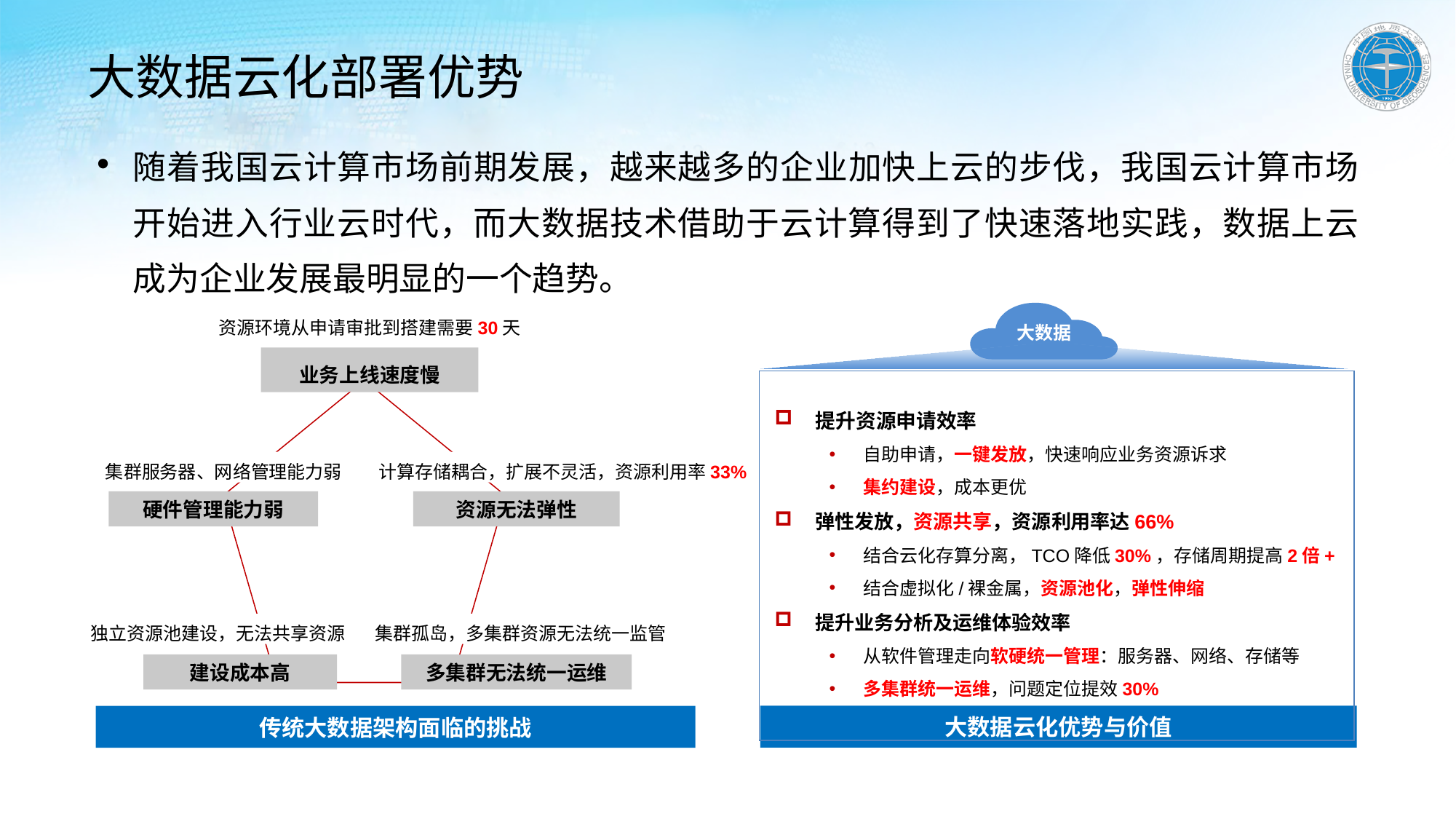

# 大数据云化部署优势
随着我国云计算市场前期发展，越来越多的企业加快上云的步伐，我国云计算市场开始进入行业云时代，而大数据技术借助于云计算得到了快速落地实践，数据上云成为企业发展最明显的一个趋势。
资源环境从申请审批到搭建需要30天
业务上线速度慢

硬件管理能力弱
资源无法弹性
建设成本高
多集群无法统一运维
集群服务器、网络管理能力弱
计算存储耦合，扩展不灵活，资源利用率33%
独立资源池建设，无法共享资源
集群孤岛，多集群资源无法统一监管

大数据

提升资源申请效率
自助申请，一键发放，快速响应业务资源诉求
集约建设，成本更优
弹性发放，资源共享，资源利用率达66%
结合云化存算分离，TCO降低30%，存储周期提高2倍+
结合虚拟化/裸金属，资源池化，弹性伸缩
提升业务分析及运维体验效率
从软件管理走向软硬统一管理：服务器、网络、存储等
多集群统一运维，问题定位提效30%
大数据云化优势与价值
传统大数据架构面临的挑战